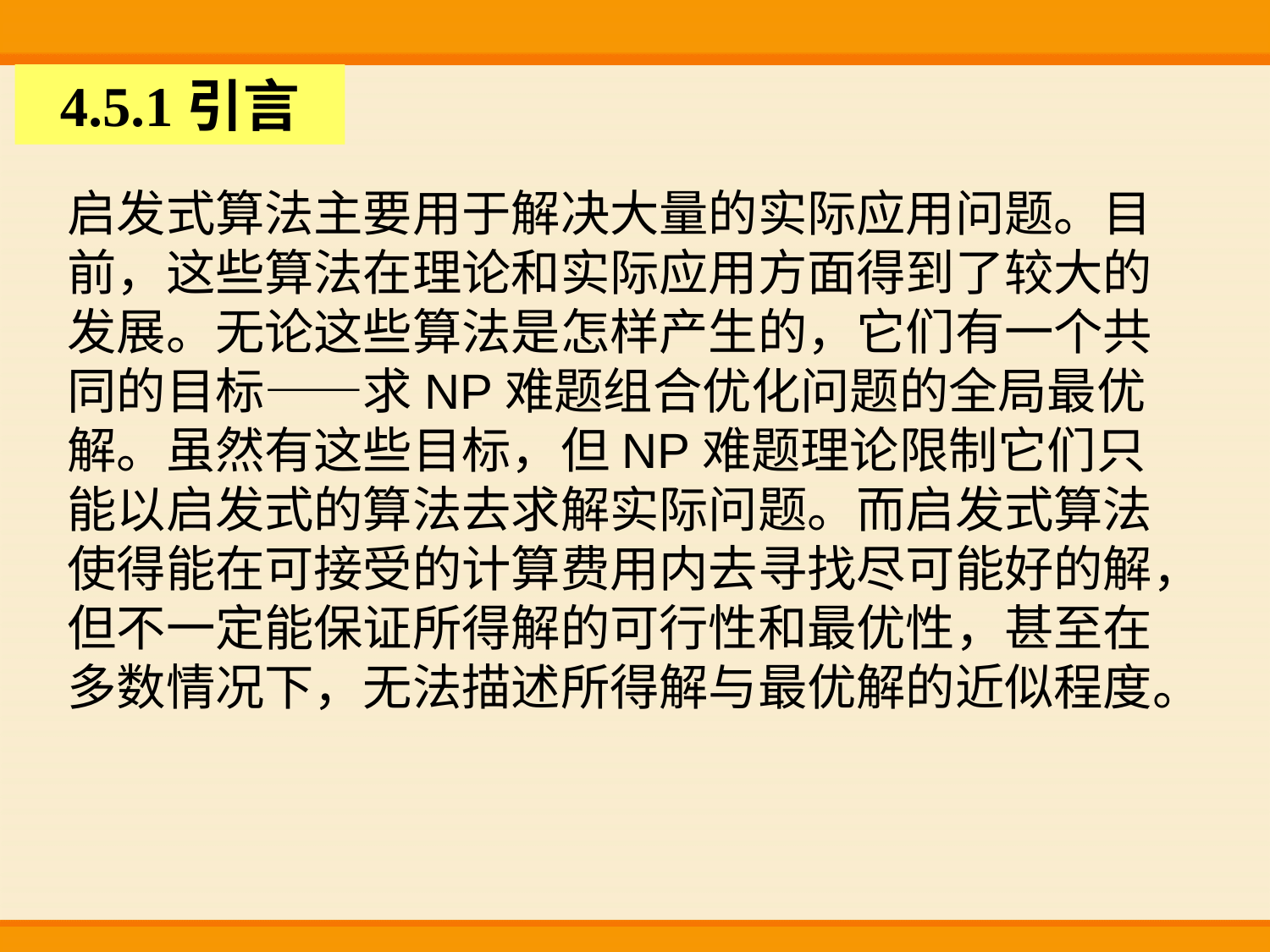

4.5.1引言
启发式算法主要用于解决大量的实际应用问题。目前，这些算法在理论和实际应用方面得到了较大的发展。无论这些算法是怎样产生的，它们有一个共同的目标——求NP难题组合优化问题的全局最优解。虽然有这些目标，但NP难题理论限制它们只能以启发式的算法去求解实际问题。而启发式算法使得能在可接受的计算费用内去寻找尽可能好的解，但不一定能保证所得解的可行性和最优性，甚至在多数情况下，无法描述所得解与最优解的近似程度。